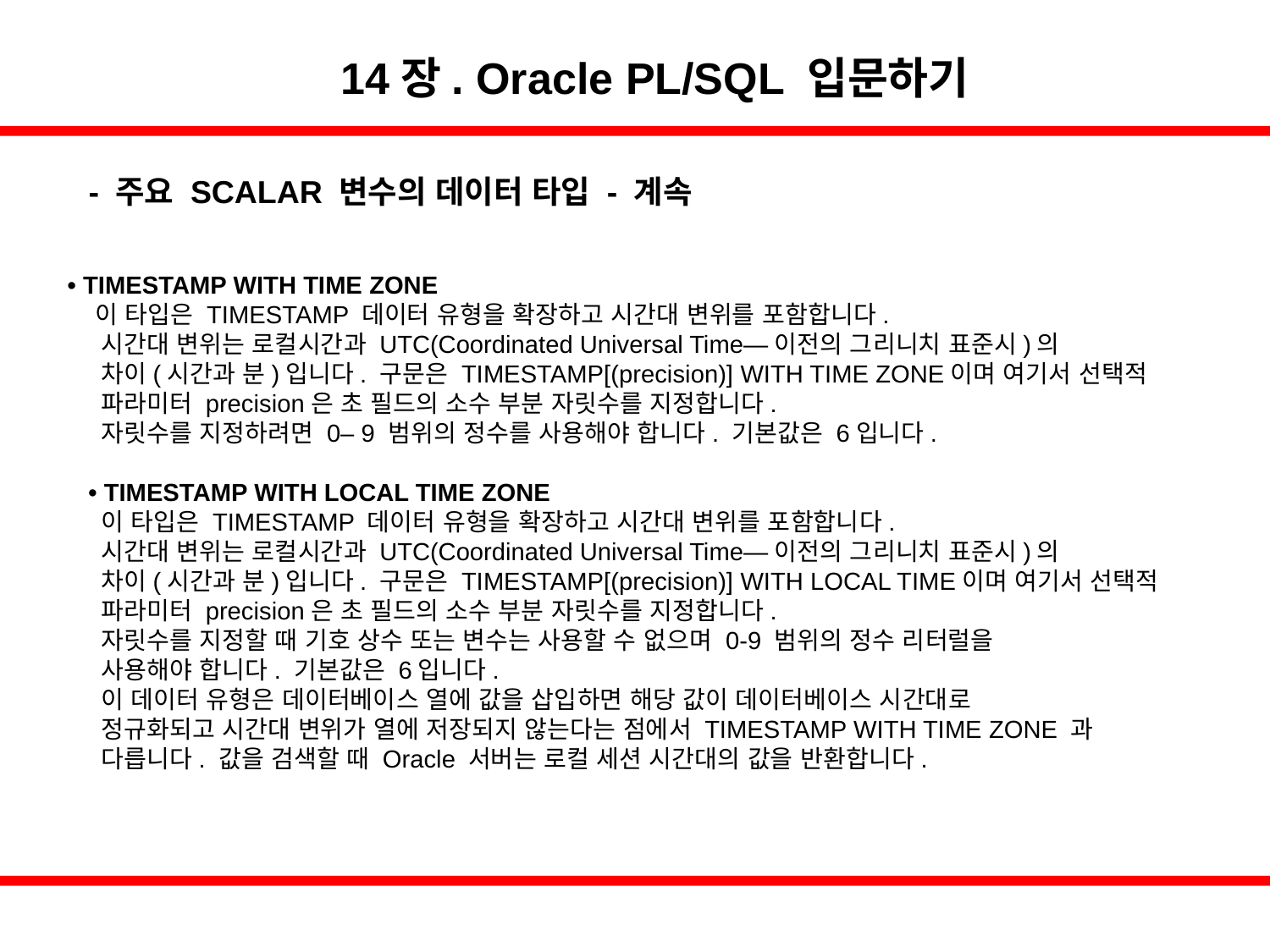

14장. Oracle PL/SQL 입문하기

- 주요 SCALAR 변수의 데이터 타입 - 계속
• TIMESTAMP WITH TIME ZONE
    이 타입은 TIMESTAMP 데이터 유형을 확장하고 시간대 변위를 포함합니다.
    시간대 변위는 로컬시간과 UTC(Coordinated Universal Time—이전의 그리니치 표준시)의
    차이(시간과 분)입니다. 구문은 TIMESTAMP[(precision)] WITH TIME ZONE이며 여기서 선택적
    파라미터 precision은 초 필드의 소수 부분 자릿수를 지정합니다.
    자릿수를 지정하려면 0– 9 범위의 정수를 사용해야 합니다. 기본값은 6입니다.

   • TIMESTAMP WITH LOCAL TIME ZONE
    이 타입은 TIMESTAMP 데이터 유형을 확장하고 시간대 변위를 포함합니다.
    시간대 변위는 로컬시간과 UTC(Coordinated Universal Time—이전의 그리니치 표준시)의
    차이(시간과 분)입니다. 구문은 TIMESTAMP[(precision)] WITH LOCAL TIME이며 여기서 선택적
    파라미터 precision은 초 필드의 소수 부분 자릿수를 지정합니다.
    자릿수를 지정할 때 기호 상수 또는 변수는 사용할 수 없으며 0-9 범위의 정수 리터럴을
    사용해야 합니다. 기본값은 6입니다.
    이 데이터 유형은 데이터베이스 열에 값을 삽입하면 해당 값이 데이터베이스 시간대로
    정규화되고 시간대 변위가 열에 저장되지 않는다는 점에서 TIMESTAMP WITH TIME ZONE 과
    다릅니다. 값을 검색할 때 Oracle 서버는 로컬 세션 시간대의 값을 반환합니다.